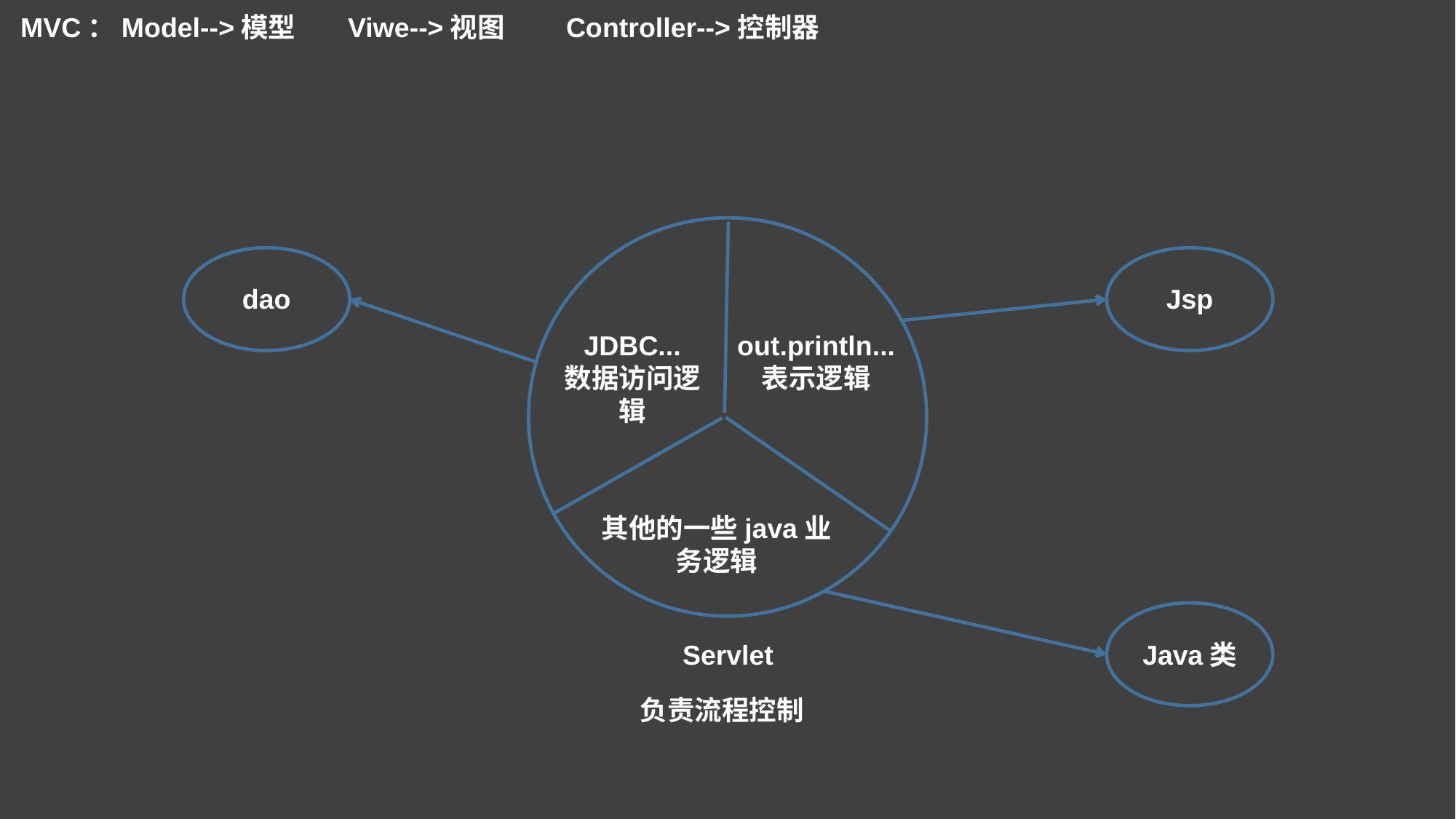

MVC：Model-->模型	Viwe-->视图	Controller-->控制器

dao
Jsp
JDBC...
数据访问逻辑
out.println...
表示逻辑
其他的一些java业务逻辑

Servlet
Java类
负责流程控制